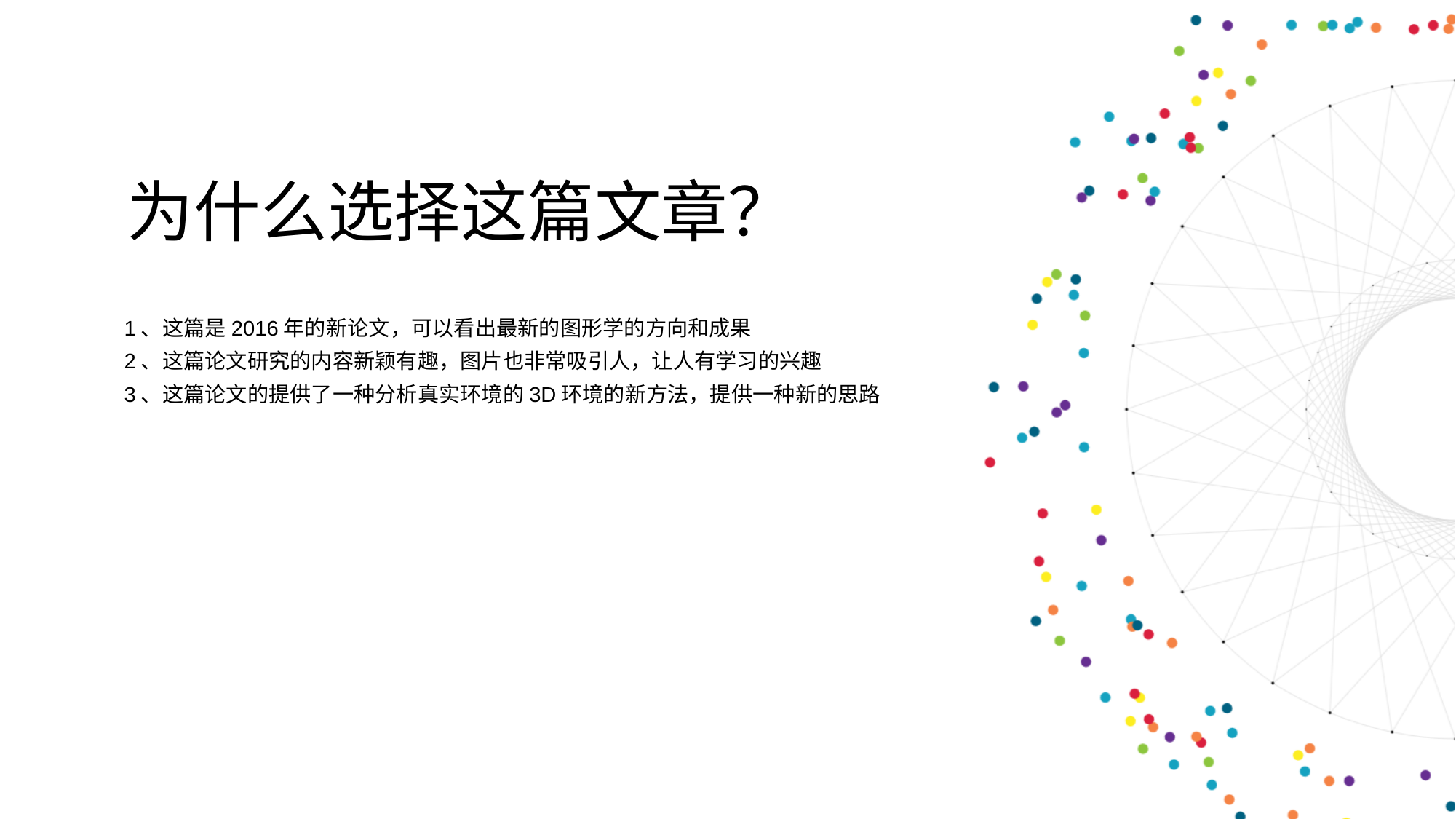

为什么选择这篇文章？
1、这篇是2016年的新论文，可以看出最新的图形学的方向和成果
2、这篇论文研究的内容新颖有趣，图片也非常吸引人，让人有学习的兴趣
3、这篇论文的提供了一种分析真实环境的3D环境的新方法，提供一种新的思路